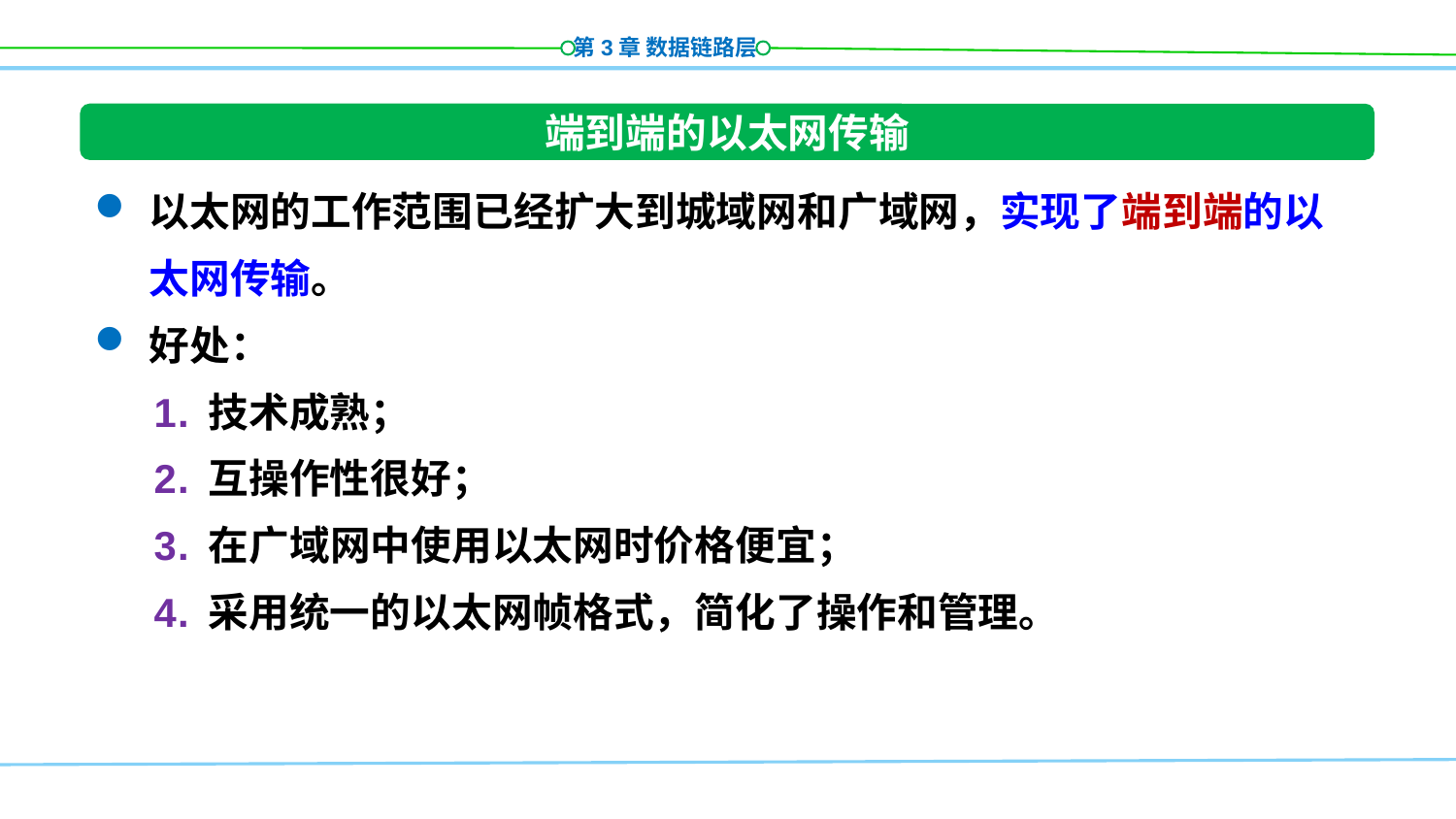

端到端的以太网传输

以太网的工作范围已经扩大到城域网和广域网，实现了端到端的以太网传输。
好处：
技术成熟；
互操作性很好；
在广域网中使用以太网时价格便宜；
采用统一的以太网帧格式，简化了操作和管理。